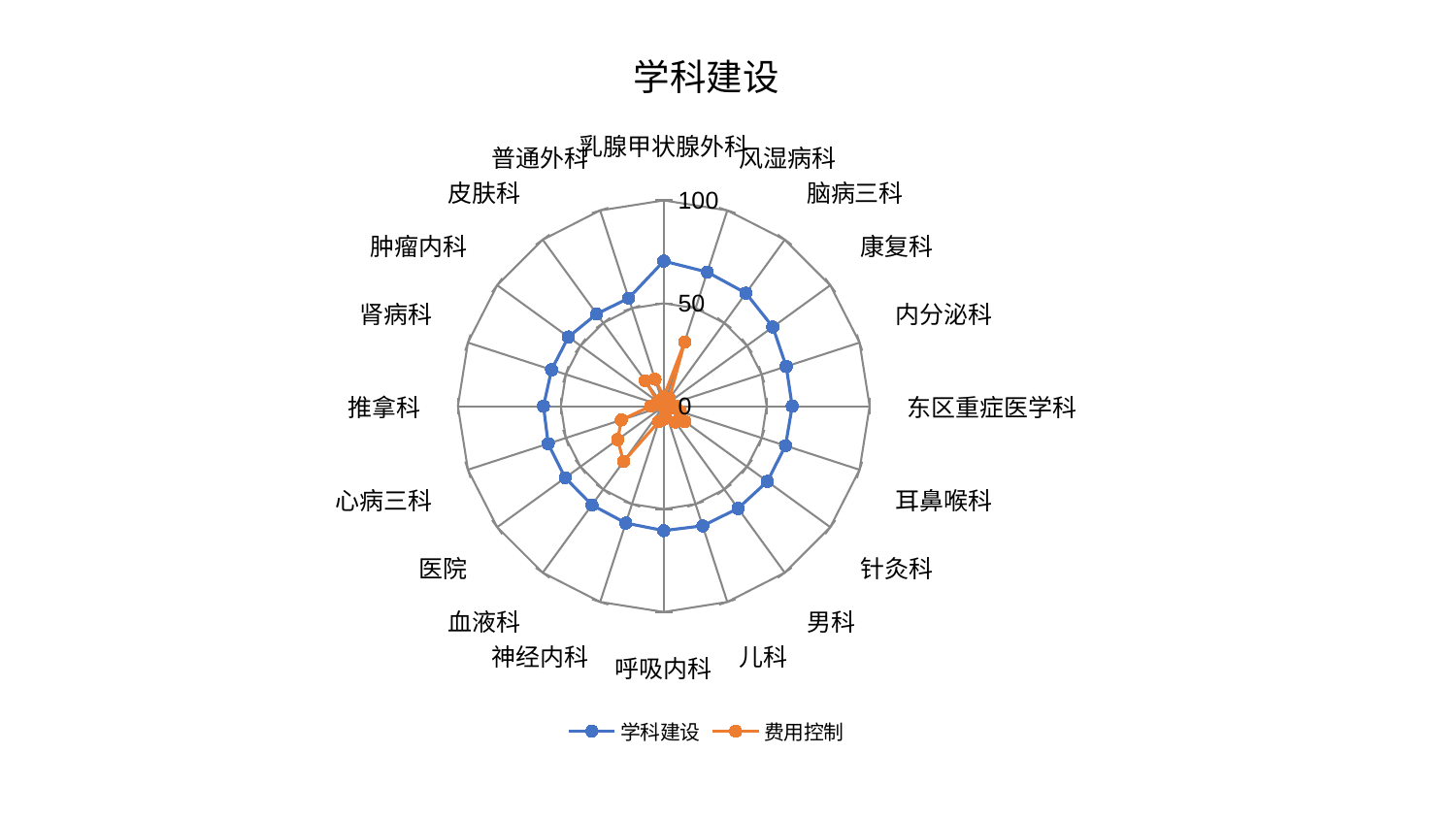

### Chart: 学科建设

| Category | 学科建设 | 费用控制 |
|---|---|---|
| 乳腺甲状腺外科 | 70.49270753028563 | 4.540771552031861 |
| 风湿病科 | 68.50464446876155 | 32.8090887175966 |
| 脑病三科 | 67.89433554489408 | 4.667530446045721 |
| 康复科 | 65.49107960244348 | 3.0400720363695424 |
| 内分泌科 | 62.58265324760073 | 2.5527078091306556 |
| 东区重症医学科 | 62.413122767010215 | 5.5705579642318535 |
| 耳鼻喉科 | 62.199753174259584 | 8.398126470585256 |
| 针灸科 | 62.1969207468643 | 12.693119090458982 |
| 男科 | 61.41972375116549 | 9.575856476058938 |
| 儿科 | 61.1405284127339 | 3.1820734455110733 |
| 呼吸内科 | 60.46655875510337 | 6.333386699980068 |
| 神经内科 | 59.721024564063164 | 7.905649327637482 |
| 血液科 | 59.352808752839856 | 33.25362919373569 |
| 医院 | 59.16250243840327 | 27.67210269736933 |
| 心病三科 | 59.02989638645522 | 21.65134786737536 |
| 推拿科 | 58.42566568211225 | 6.376807460807826 |
| 肾病科 | 57.29938231221842 | 2.7049484934927333 |
| 肿瘤内科 | 57.25614918566214 | 3.5953894438173424 |
| 皮肤科 | 55.41592009665221 | 15.307673613442166 |
| 普通外科 | 55.16812178232467 | 13.777418179154216 |
13